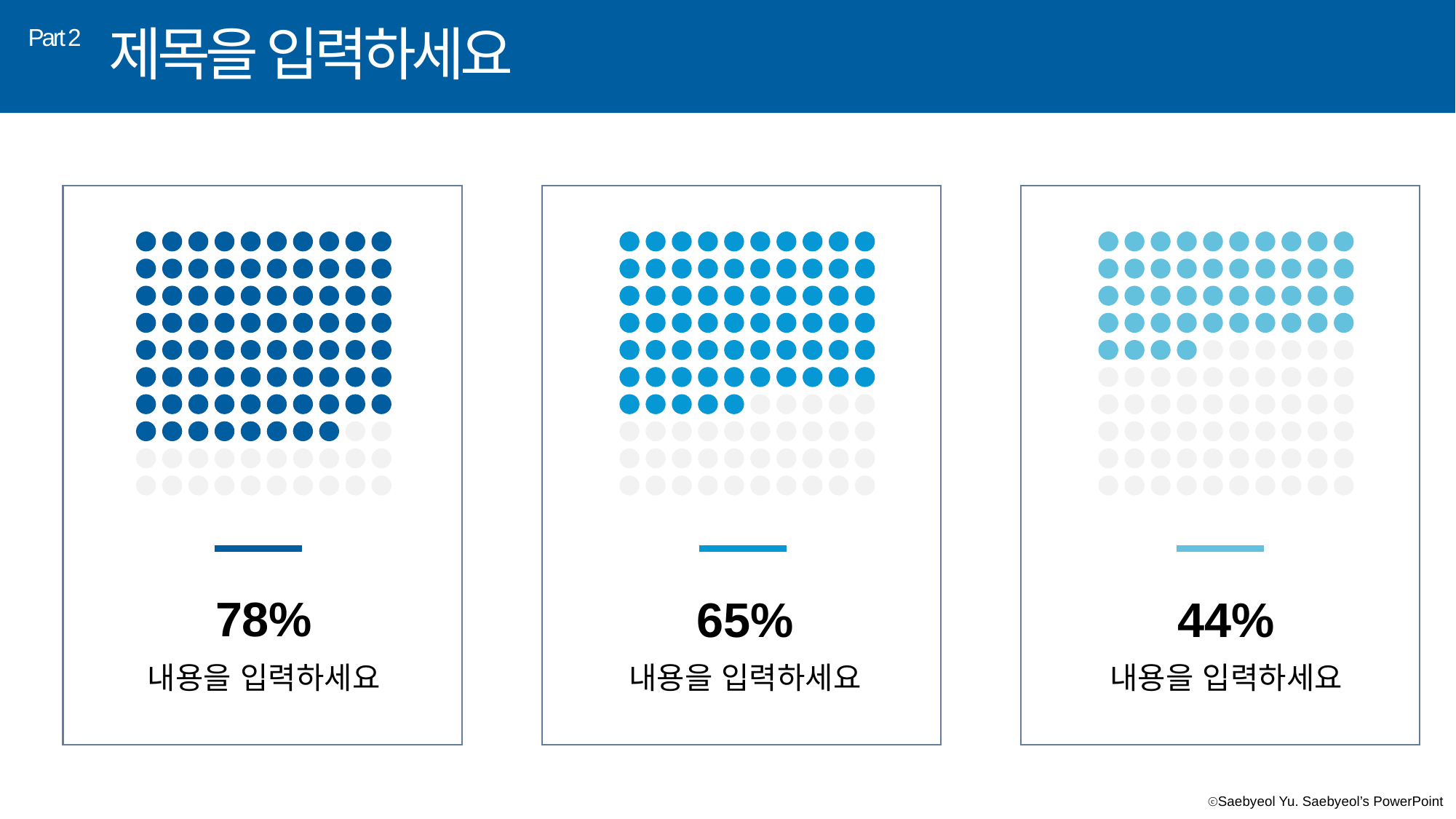

제목을 입력하세요
Part 2

78%
내용을 입력하세요

65%
내용을 입력하세요

44%
내용을 입력하세요